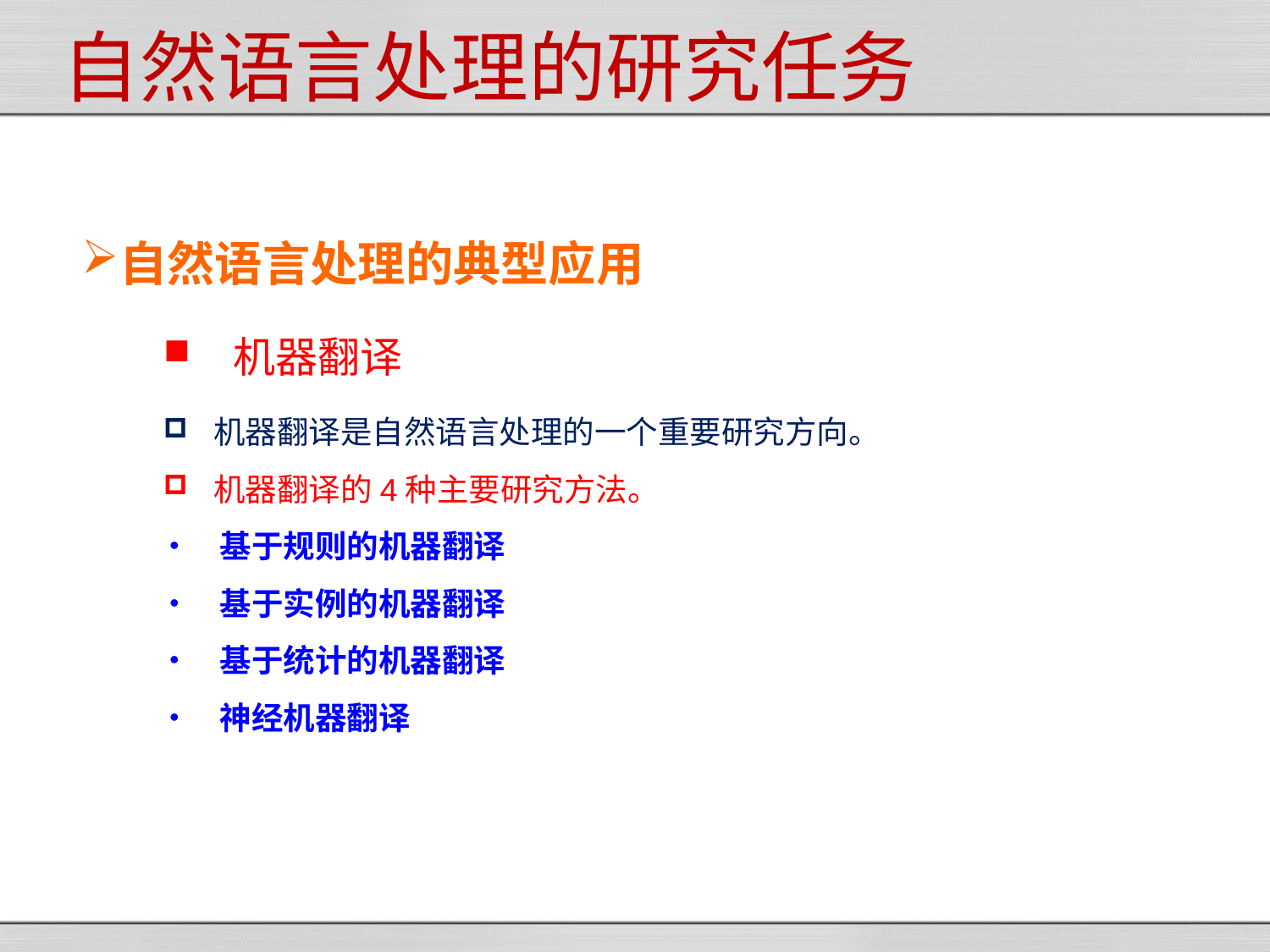

自然语言处理的研究任务
自然语言处理的典型应用
 机器翻译
机器翻译是自然语言处理的一个重要研究方向。
机器翻译的4种主要研究方法。
基于规则的机器翻译
基于实例的机器翻译
基于统计的机器翻译
神经机器翻译